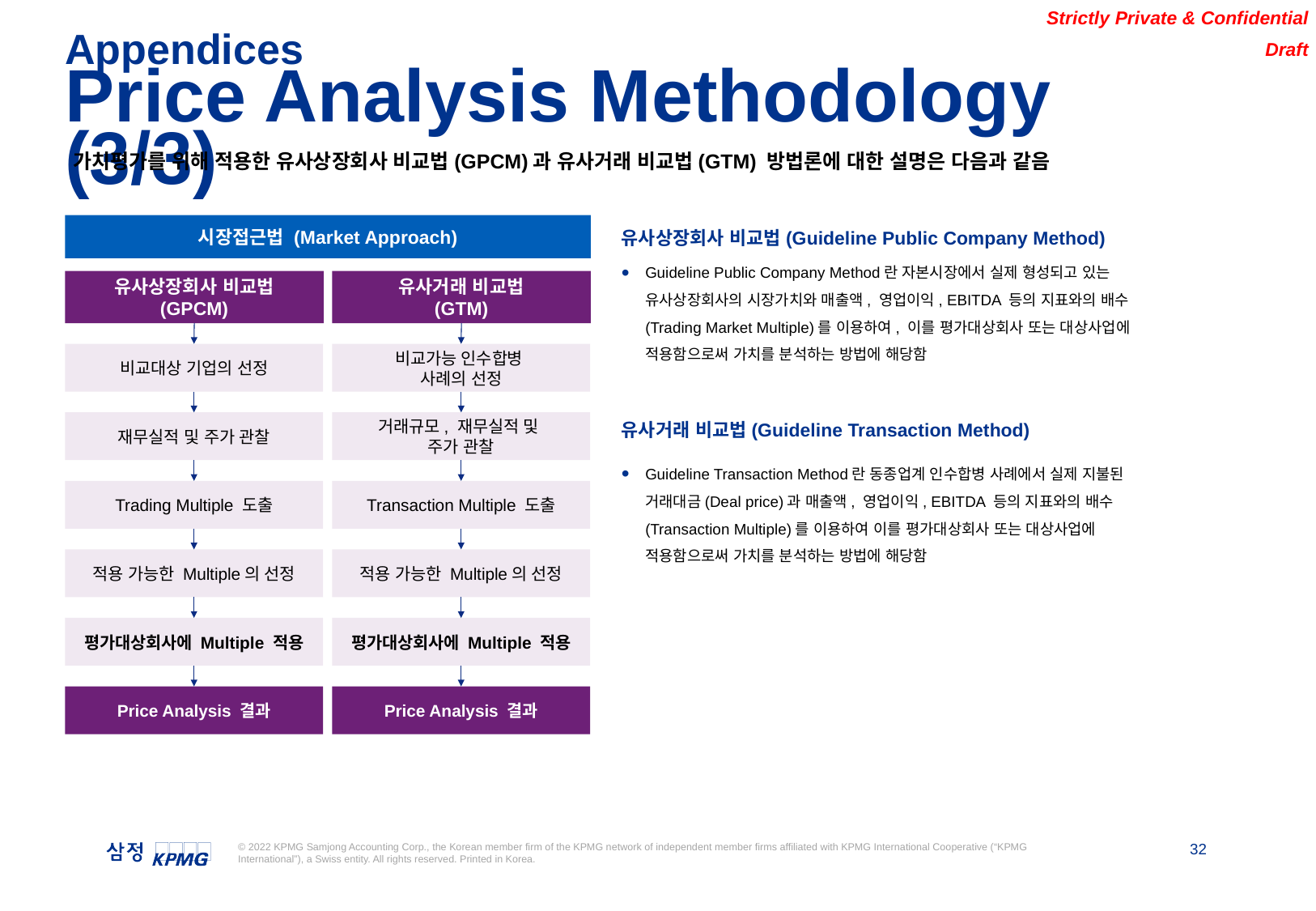

Appendices
Price Analysis Methodology (3/3)
가치평가를 위해 적용한 유사상장회사 비교법(GPCM)과 유사거래 비교법(GTM) 방법론에 대한 설명은 다음과 같음
시장접근법 (Market Approach)
유사상장회사 비교법
(GPCM)
유사거래 비교법
(GTM)
비교대상 기업의 선정
비교가능 인수합병
사례의 선정
재무실적 및 주가 관찰
거래규모, 재무실적 및
주가 관찰
Trading Multiple 도출
Transaction Multiple 도출
적용 가능한 Multiple의 선정
적용 가능한 Multiple의 선정
평가대상회사에 Multiple 적용
평가대상회사에 Multiple 적용
Price Analysis 결과
Price Analysis 결과
유사상장회사 비교법(Guideline Public Company Method)
Guideline Public Company Method란 자본시장에서 실제 형성되고 있는 유사상장회사의 시장가치와 매출액, 영업이익, EBITDA 등의 지표와의 배수(Trading Market Multiple)를 이용하여, 이를 평가대상회사 또는 대상사업에 적용함으로써 가치를 분석하는 방법에 해당함
유사거래 비교법(Guideline Transaction Method)
Guideline Transaction Method란 동종업계 인수합병 사례에서 실제 지불된 거래대금(Deal price)과 매출액, 영업이익, EBITDA 등의 지표와의 배수(Transaction Multiple)를 이용하여 이를 평가대상회사 또는 대상사업에 적용함으로써 가치를 분석하는 방법에 해당함